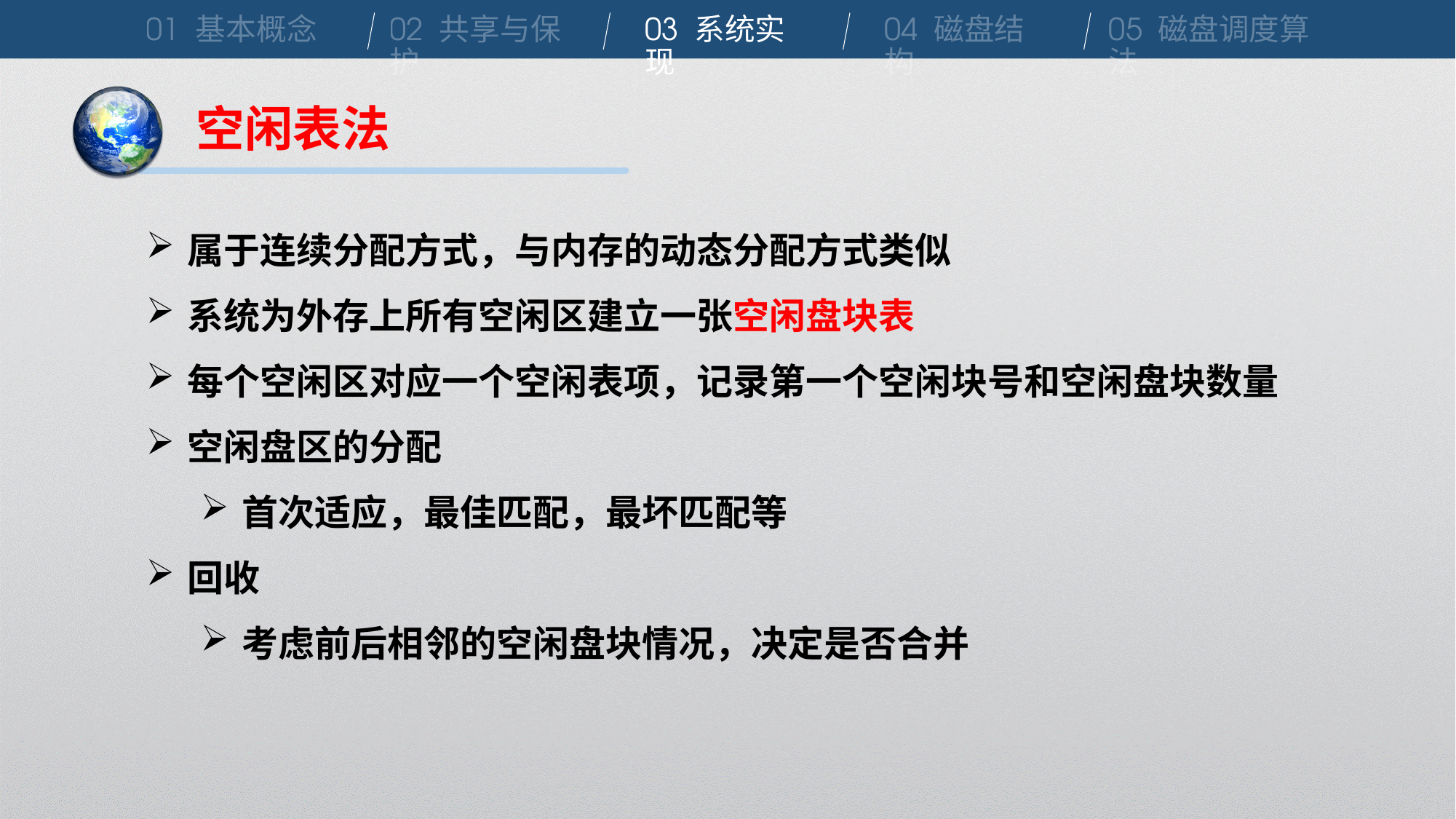

01 基本概念
02 共享与保护
03 系统实现
04 磁盘结构
05 磁盘调度算法
空闲表法
属于连续分配方式，与内存的动态分配方式类似
系统为外存上所有空闲区建立一张空闲盘块表
每个空闲区对应一个空闲表项，记录第一个空闲块号和空闲盘块数量
空闲盘区的分配
首次适应，最佳匹配，最坏匹配等
回收
考虑前后相邻的空闲盘块情况，决定是否合并